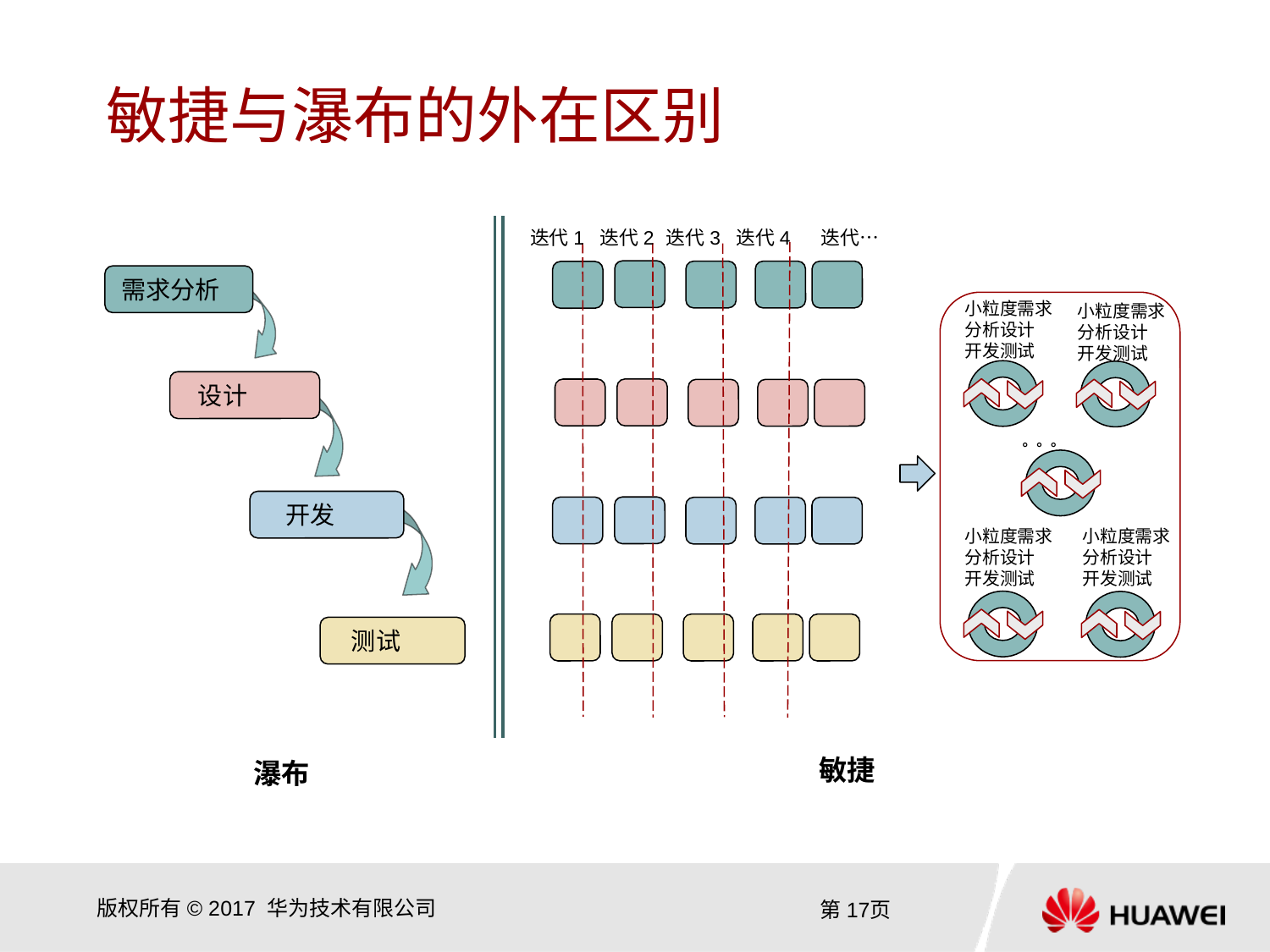

# 敏捷与瀑布的外在区别
迭代1
迭代2
迭代3
迭代4
迭代…

需求分析
小粒度需求
分析设计
开发测试

小粒度需求
分析设计
开发测试

设计

。。。

 开发

小粒度需求
分析设计
开发测试

小粒度需求
分析设计
开发测试

 测试
敏捷
瀑布